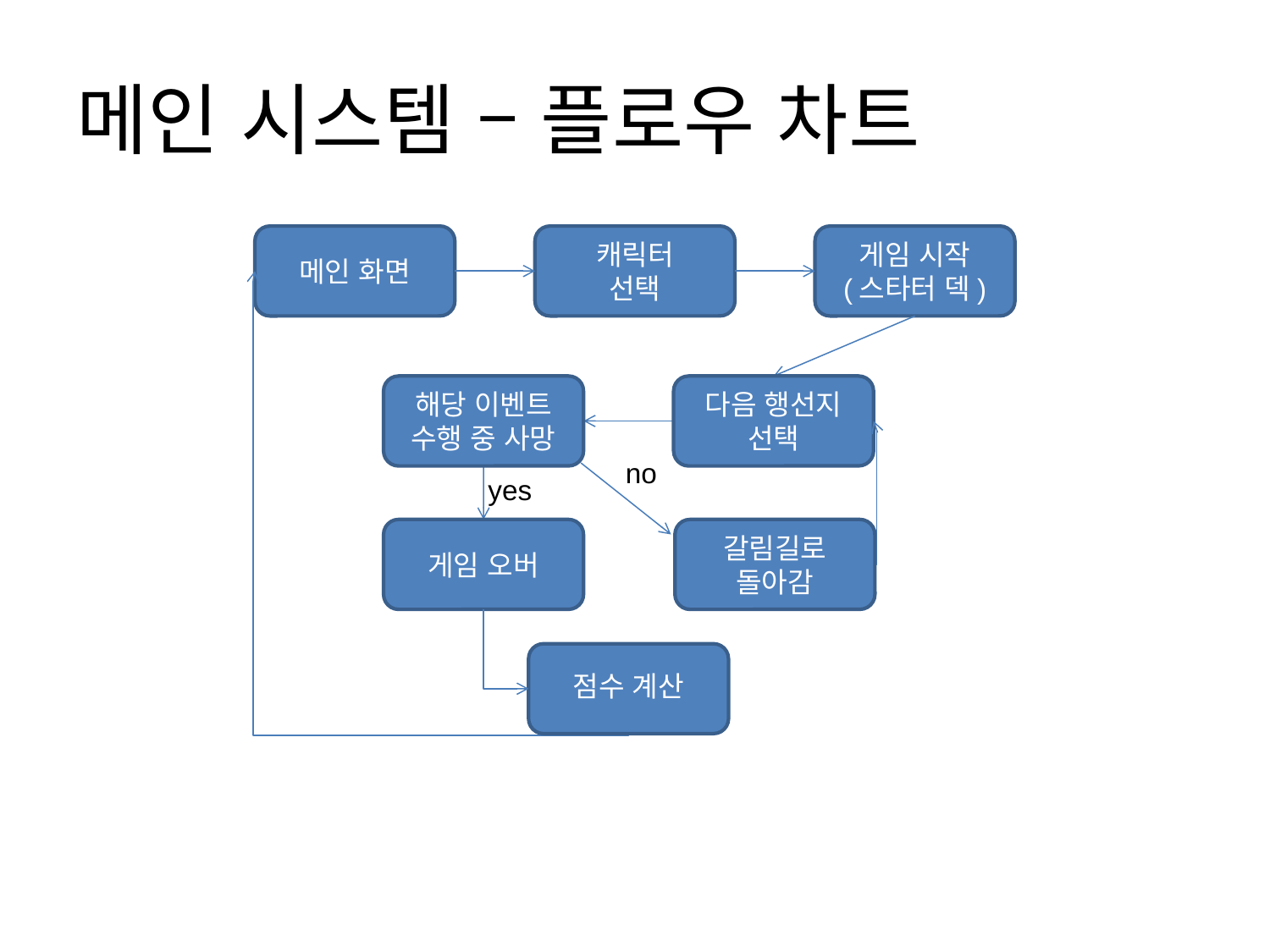

# 메인 시스템 – 플로우 차트
메인 화면
캐릭터
선택
게임 시작
(스타터 덱)
해당 이벤트
수행 중 사망
다음 행선지
선택
no
yes
게임 오버
갈림길로
돌아감
점수 계산